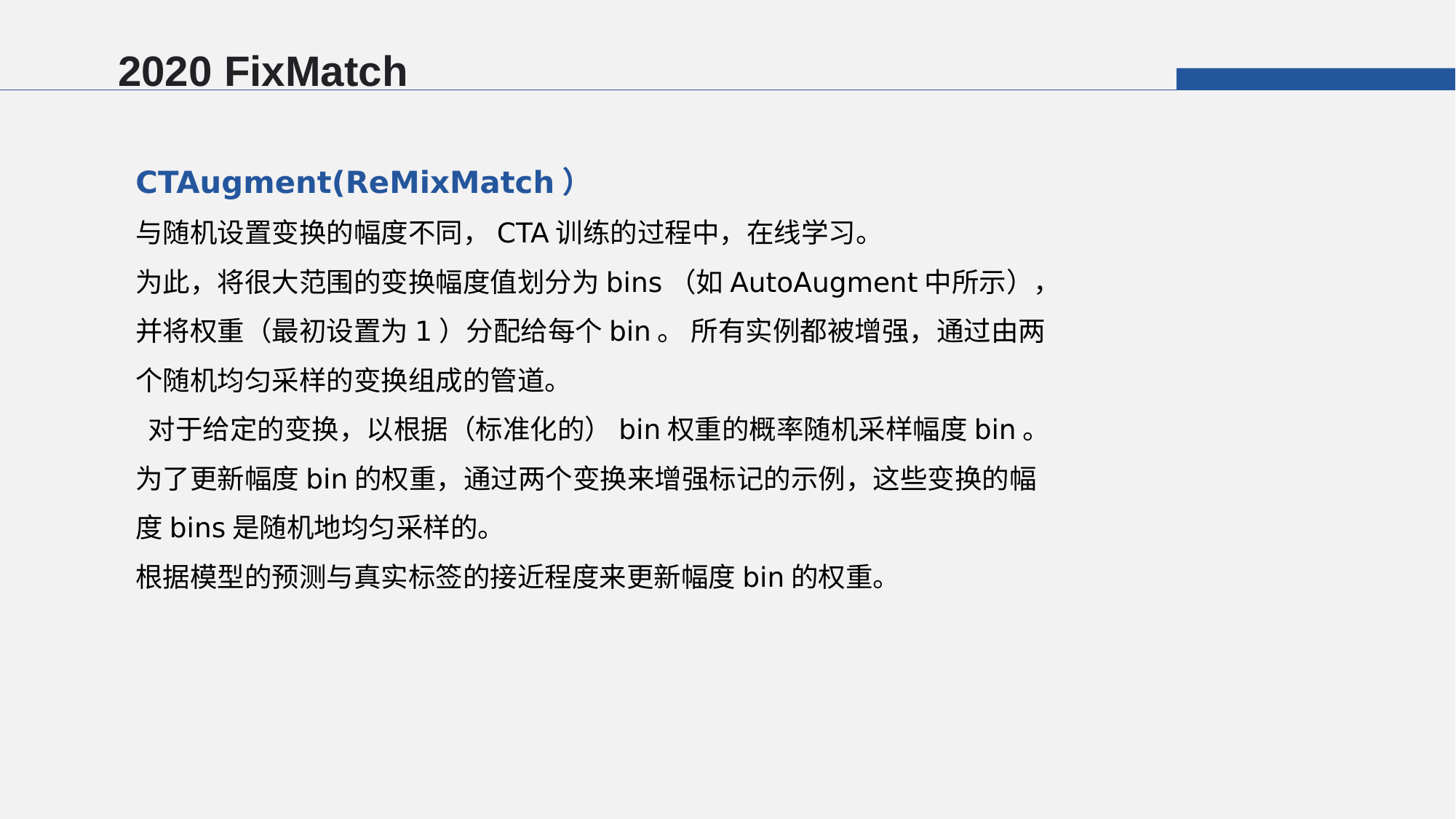

2020 FixMatch

CTAugment(ReMixMatch）
与随机设置变换的幅度不同，CTA训练的过程中，在线学习。
为此，将很大范围的变换幅度值划分为bins（如AutoAugment中所示），并将权重（最初设置为1）分配给每个bin。 所有实例都被增强，通过由两个随机均匀采样的变换组成的管道。
 对于给定的变换，以根据（标准化的）bin权重的概率随机采样幅度bin。 为了更新幅度bin的权重，通过两个变换来增强标记的示例，这些变换的幅度bins是随机地均匀采样的。
根据模型的预测与真实标签的接近程度来更新幅度bin的权重。